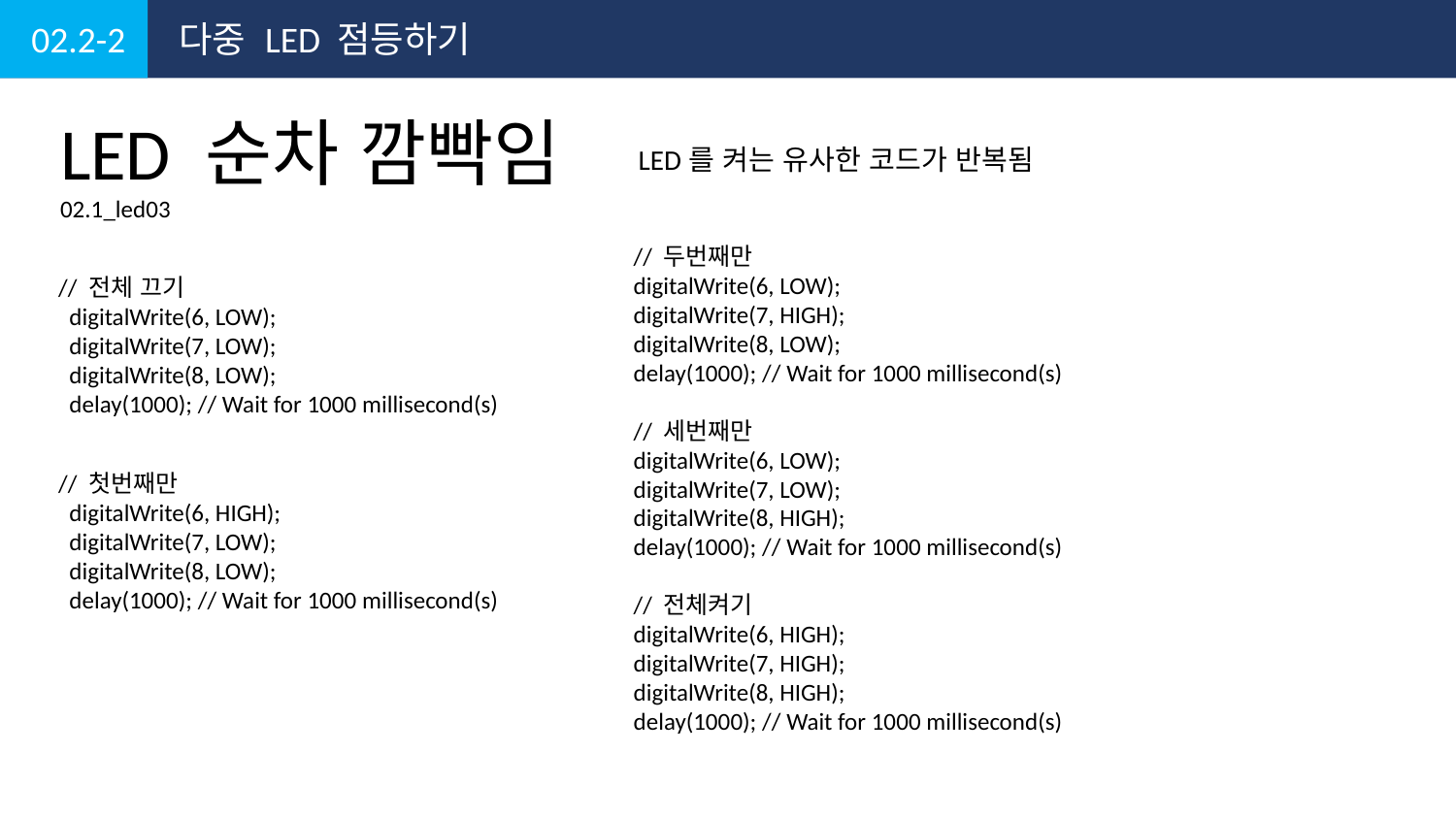

02.2-2
다중 LED 점등하기
LED 순차 깜빡임
LED를 켜는 유사한 코드가 반복됨
02.1_led03
  // 두번째만
  digitalWrite(6, LOW);
  digitalWrite(7, HIGH);
  digitalWrite(8, LOW);
  delay(1000); // Wait for 1000 millisecond(s)

  // 세번째만
  digitalWrite(6, LOW);
  digitalWrite(7, LOW);
  digitalWrite(8, HIGH);
  delay(1000); // Wait for 1000 millisecond(s)

  // 전체켜기
  digitalWrite(6, HIGH);
  digitalWrite(7, HIGH);
  digitalWrite(8, HIGH);
  delay(1000); // Wait for 1000 millisecond(s)
// 전체 끄기
  digitalWrite(6, LOW);
  digitalWrite(7, LOW);
  digitalWrite(8, LOW);
  delay(1000); // Wait for 1000 millisecond(s)
// 첫번째만
  digitalWrite(6, HIGH);
  digitalWrite(7, LOW);
  digitalWrite(8, LOW);
  delay(1000); // Wait for 1000 millisecond(s)